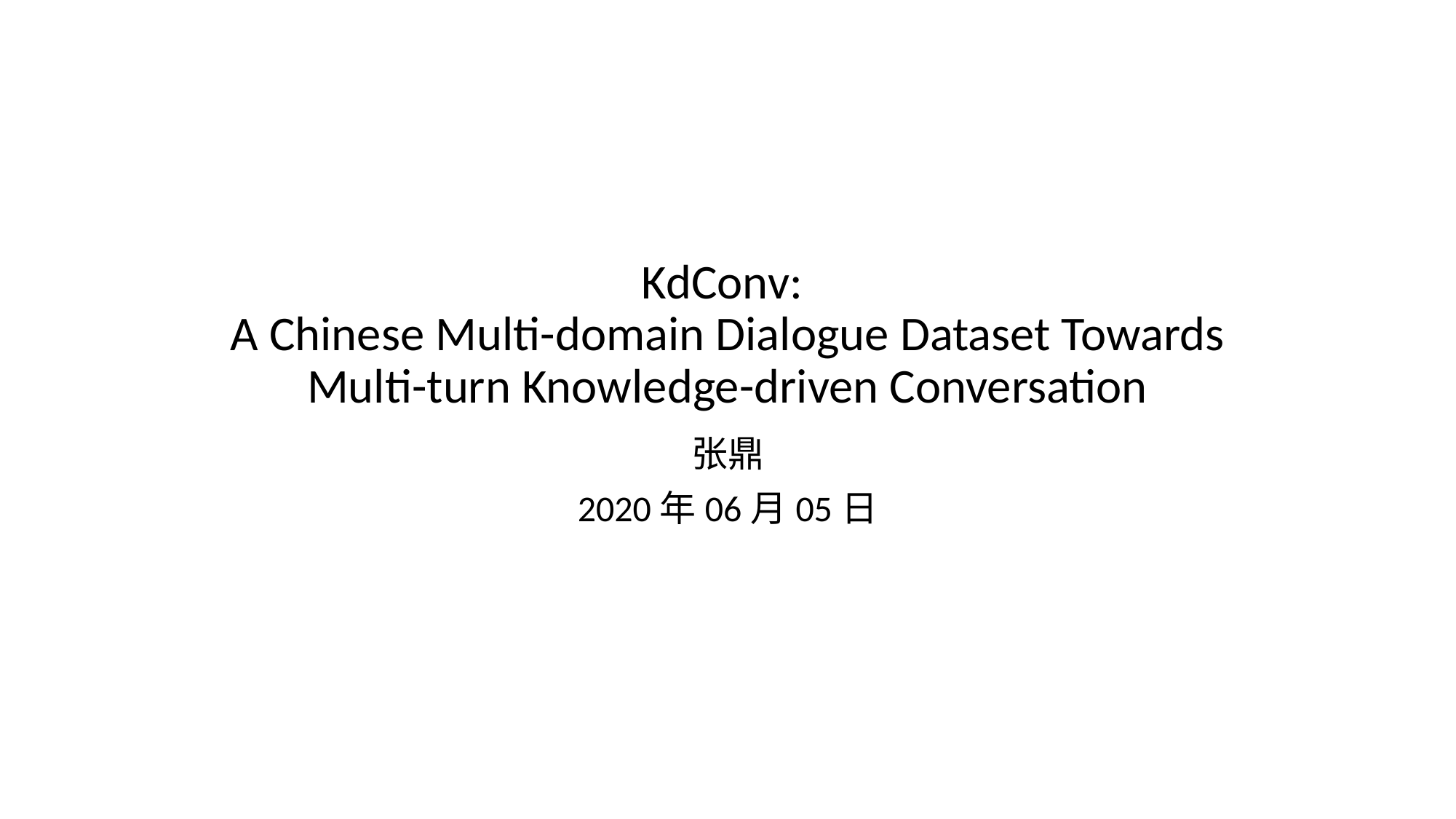

# KdConv: A Chinese Multi-domain Dialogue Dataset Towards Multi-turn Knowledge-driven Conversation
张鼎
2020年06月05日